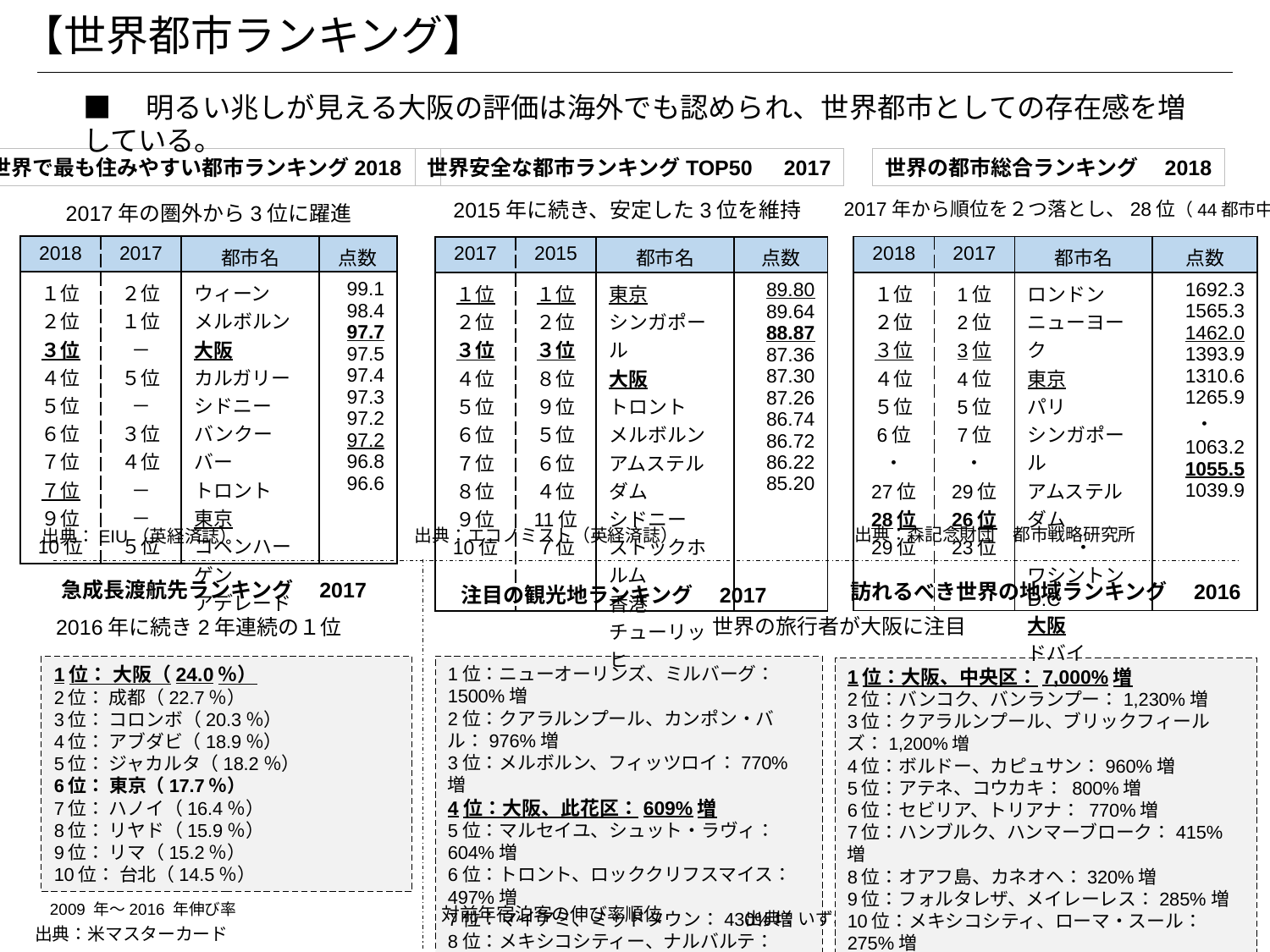

【世界都市ランキング】
■　明るい兆しが見える大阪の評価は海外でも認められ、世界都市としての存在感を増している。
世界の都市総合ランキング　2018
世界で最も住みやすい都市ランキング2018
世界安全な都市ランキングTOP50　2017
2017年から順位を２つ落とし、28位（44都市中）
2015年に続き、安定した3位を維持
2017年の圏外から3位に躍進
| 2018 | 2017 | 都市名 | 点数 |
| --- | --- | --- | --- |
| １位 ２位 ３位 ４位 ５位 ６位 ７位 ７位 ９位 10位 | ２位 １位 － ５位 － ３位 ４位 － － ５位 | ウィーン メルボルン 大阪 カルガリー シドニー バンクーバー トロント 東京 コペンハーゲン アデレード | 99.1 98.4 97.7 97.5 97.4 97.3 97.2 97.2 96.8 96.6 |
| 2018 | 2017 | 都市名 | 点数 |
| --- | --- | --- | --- |
| １位 ２位 ３位 ４位 ５位 6位 ・ 27位 28位 29位 | 1位 2位 3位 4位 5位 7位 ・ 29位 26位 23位 | ロンドン ニューヨーク 東京 パリ シンガポール アムステルダム ・ ワシントンD.C 大阪 ドバイ | 1692.3 1565.3 1462.0 1393.9 1310.6 1265.9 ・ 1063.2 1055.5 1039.9 |
| 2017 | 2015 | 都市名 | 点数 |
| --- | --- | --- | --- |
| １位 ２位 ３位 ４位 ５位 ６位 ７位 ８位 ９位 10位 | １位 ２位 ３位 ８位 ９位 ５位 ６位 ４位 11位 ７位 | 東京 シンガポール 大阪 トロント メルボルン アムステルダム シドニー ストックホルム 香港 チューリッヒ | 89.80 89.64 88.87 87.36 87.30 87.26 86.74 86.72 86.22 85.20 |
出典：森記念財団　都市戦略研究所
出典：エコノミスト（英経済誌）
出典：EIU（英経済誌）
急成長渡航先ランキング　2017
訪れるべき世界の地域ランキング　2016
注目の観光地ランキング　2017
世界の旅行者が大阪に注目
2016年に続き2年連続の１位
1位： 大阪（24.0％）
2位： 成都（22.7％）
3位： コロンボ（20.3％）
4位： アブダビ（18.9％）
5位： ジャカルタ（18.2％）
6位： 東京（17.7％）
7位： ハノイ（16.4％）
8位： リヤド（15.9％）
9位： リマ（15.2％）
10位： 台北（14.5％）
1位：ニューオーリンズ、ミルバーグ：1500%増
2位：クアラルンプール、カンポン・バル：976%増
3位：メルボルン、フィッツロイ：770%増
4位：大阪、此花区：609%増
5位：マルセイユ、シュット・ラヴィ：604%増
6位：トロント、ロッククリフスマイス：497%増
7位：マイアミ、ミッドタウン：430%増
8位：メキシコシティー、ナルバルテ：264%増
9位：シアトル、ウェストシアトル：230%増
10位：マドリード、ウセラ：228%増
1位：大阪、中央区：7,000%増
2位：バンコク、バンランプー：1,230%増
3位：クアラルンプール、ブリックフィールズ：1,200%増
4位：ボルドー、カピュサン：960%増
5位：アテネ、コウカキ： 800%増
6位：セビリア、トリアナ： 770%増
7位：ハンブルク、ハンマーブローク：415%増
8位：オアフ島、カネオヘ：320%増
9位：フォルタレザ、メイレーレス：285%増
10位：メキシコシティ、ローマ・スール：275%増
2009 年～2016 年伸び率
14
対前年宿泊客の伸び率順位
出典：いずれもAirbnb
出典：米マスターカード